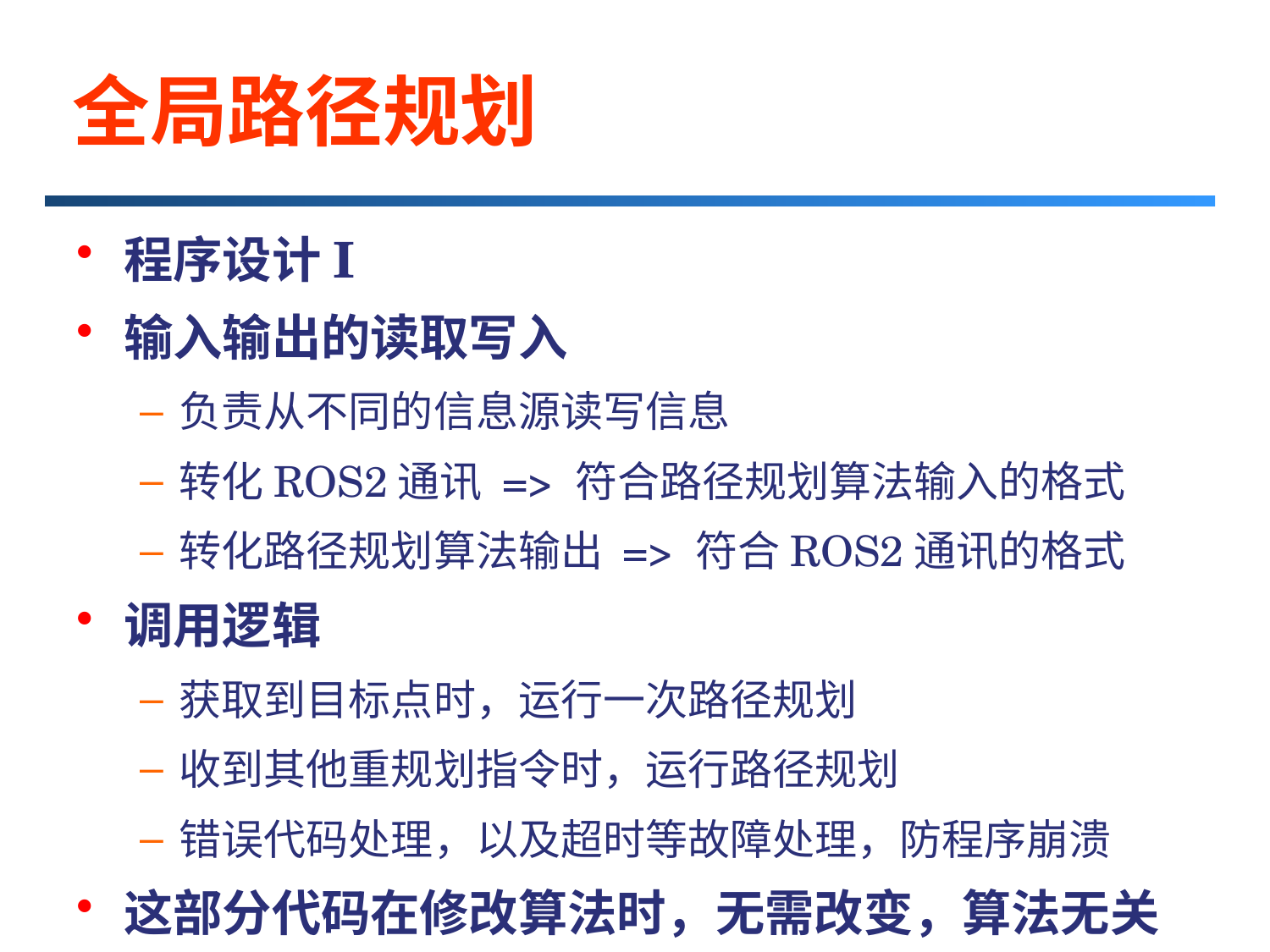

# 全局路径规划
程序设计I
输入输出的读取写入
负责从不同的信息源读写信息
转化ROS2通讯 => 符合路径规划算法输入的格式
转化路径规划算法输出 => 符合ROS2通讯的格式
调用逻辑
获取到目标点时，运行一次路径规划
收到其他重规划指令时，运行路径规划
错误代码处理，以及超时等故障处理，防程序崩溃
这部分代码在修改算法时，无需改变，算法无关